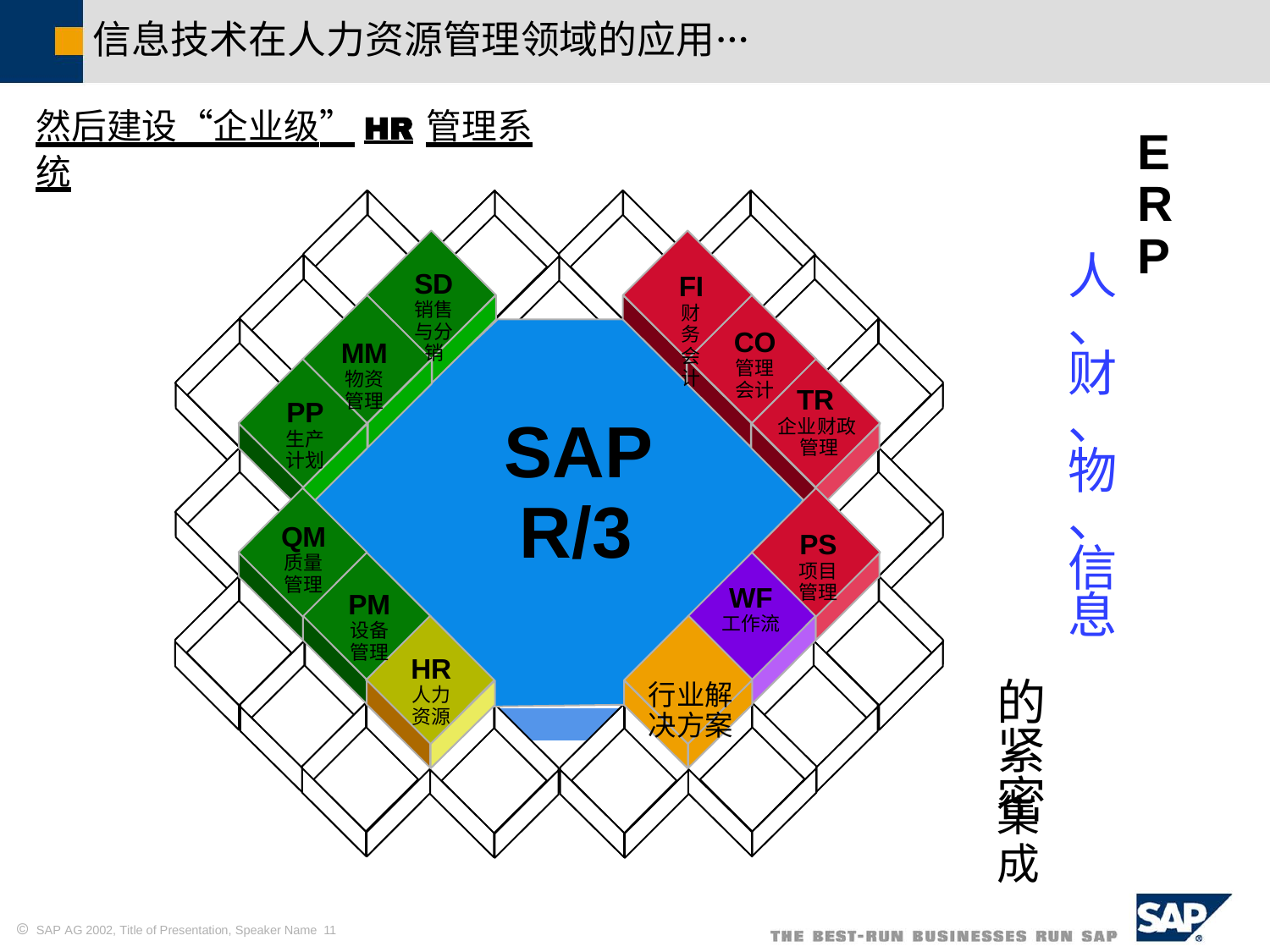

信息技术在人力资源管理领域的应用…
然后建设“企业级”HR管理系统
ERP

人
、
财
、
物
、
信
息

SD
销售与分销
FI
财务会计

CO
管理会计
MM
物资管理

TR
企业财政
管理

PP
生产计划
SAP
R/3

QM
质量管理
PS
项目管理

WF
工作流
PM
设备管理

的
紧
密
HR
人力资源
行业解
决方案

集
成
©  SAP AG 2002, Title of Presentation, Speaker Name  11